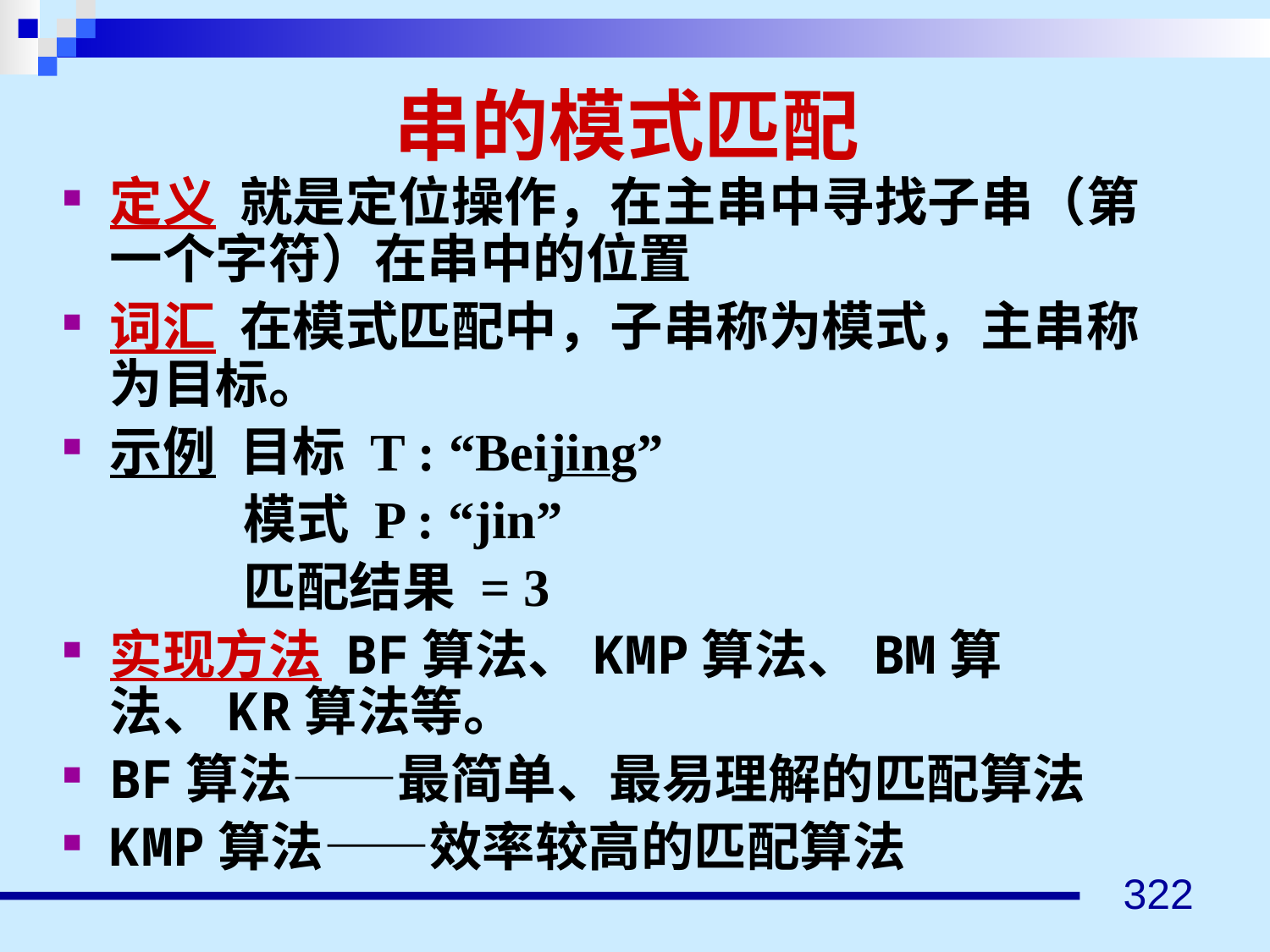

# 串的模式匹配
定义  就是定位操作，在主串中寻找子串（第一个字符）在串中的位置
词汇  在模式匹配中，子串称为模式，主串称为目标。
示例  目标 T : “Beijing”
              模式 P : “jin”
              匹配结果 = 3
实现方法 BF算法、KMP算法、BM算法、KR算法等。
BF算法——最简单、最易理解的匹配算法
KMP算法——效率较高的匹配算法
322